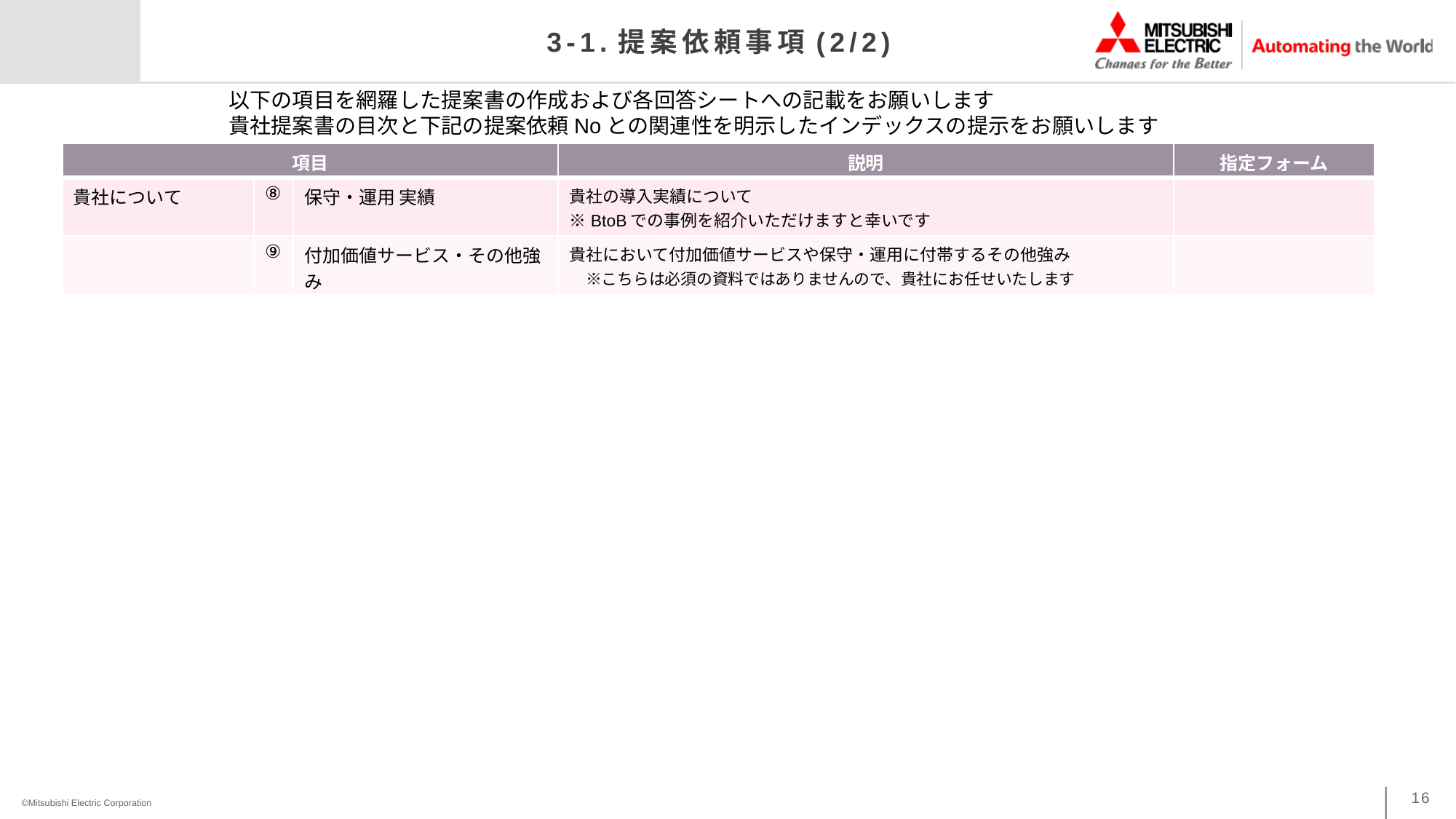

# 3-1.提案依頼事項(2/2)
以下の項目を網羅した提案書の作成および各回答シートへの記載をお願いします
貴社提案書の目次と下記の提案依頼Noとの関連性を明示したインデックスの提示をお願いします
| 項目 |  |  | 説明 | 指定フォーム |
| --- | --- | --- | --- | --- |
| 貴社について | ⑧ | 保守・運用 実績 | 貴社の導入実績について ※BtoBでの事例を紹介いただけますと幸いです |  |
|  | ⑨ | 付加価値サービス・その他強み | 貴社において付加価値サービスや保守・運用に付帯するその他強み 　※こちらは必須の資料ではありませんので、貴社にお任せいたします |  |
16